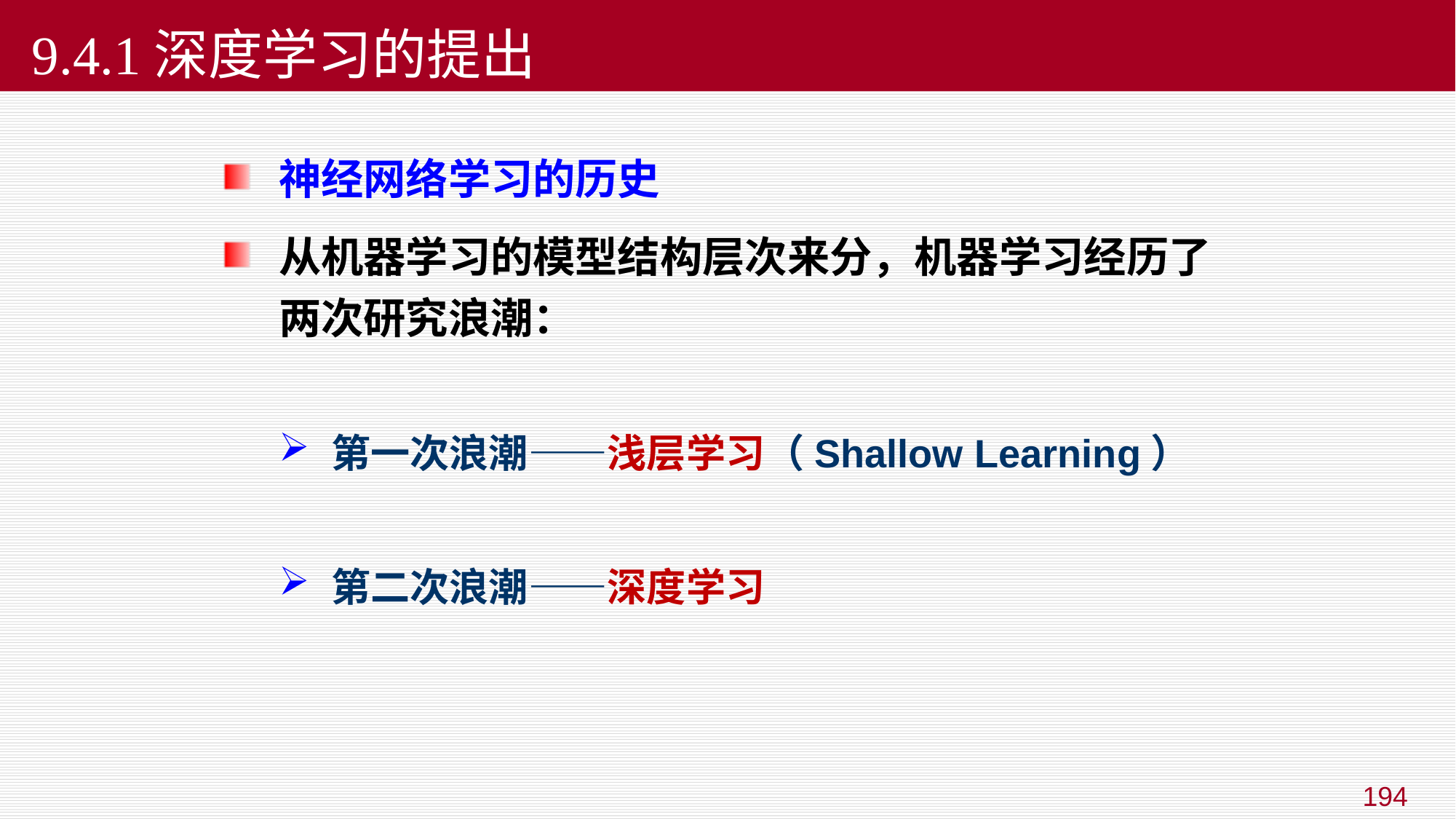

# 9.4.1深度学习的提出
神经网络学习的历史
从机器学习的模型结构层次来分，机器学习经历了两次研究浪潮：

第一次浪潮——浅层学习（Shallow Learning）

第二次浪潮——深度学习
194